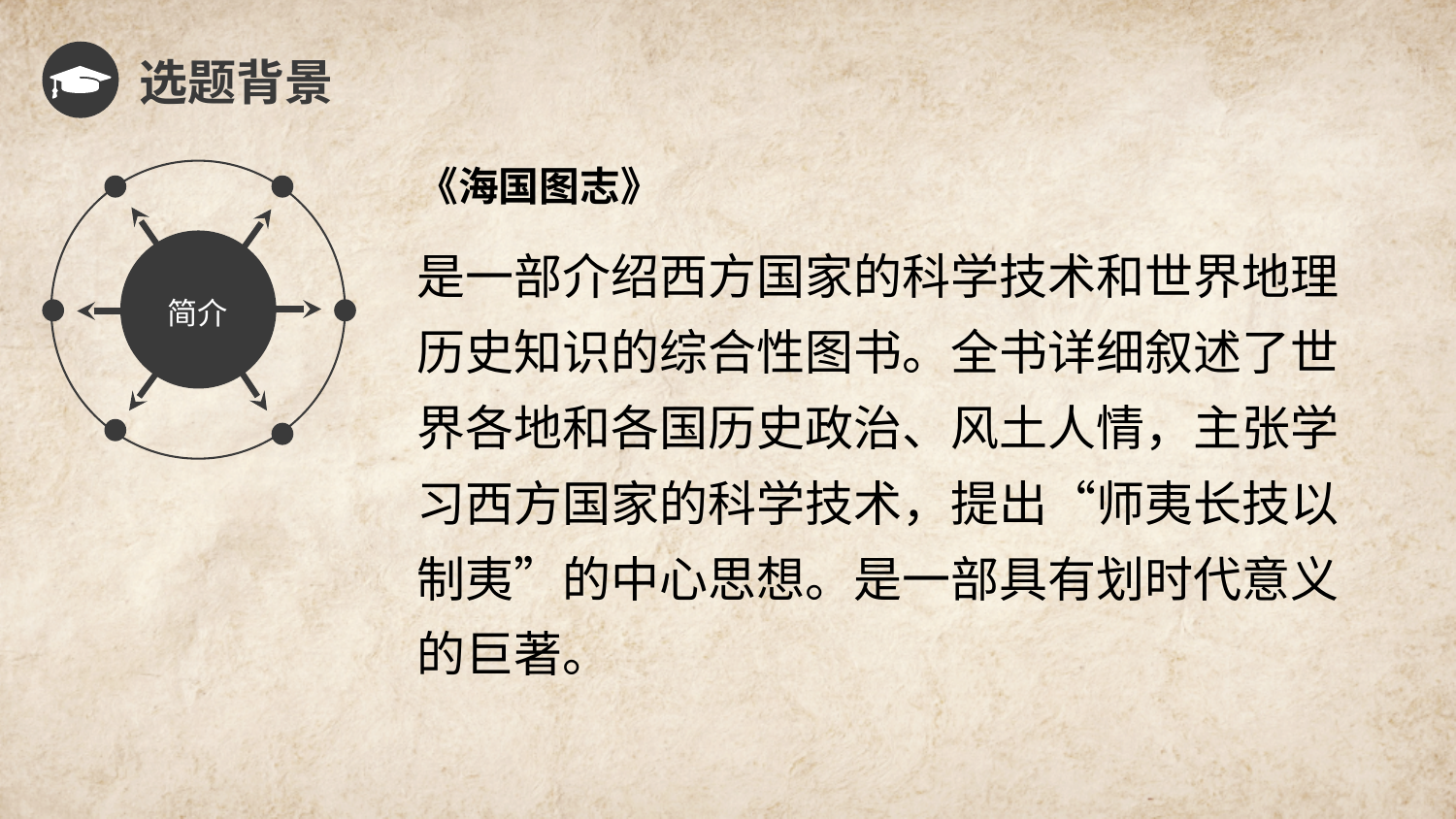

选题背景
《海国图志》
是一部介绍西方国家的科学技术和世界地理历史知识的综合性图书。全书详细叙述了世界各地和各国历史政治、风土人情，主张学习西方国家的科学技术，提出“师夷长技以制夷”的中心思想。是一部具有划时代意义的巨著。

简介